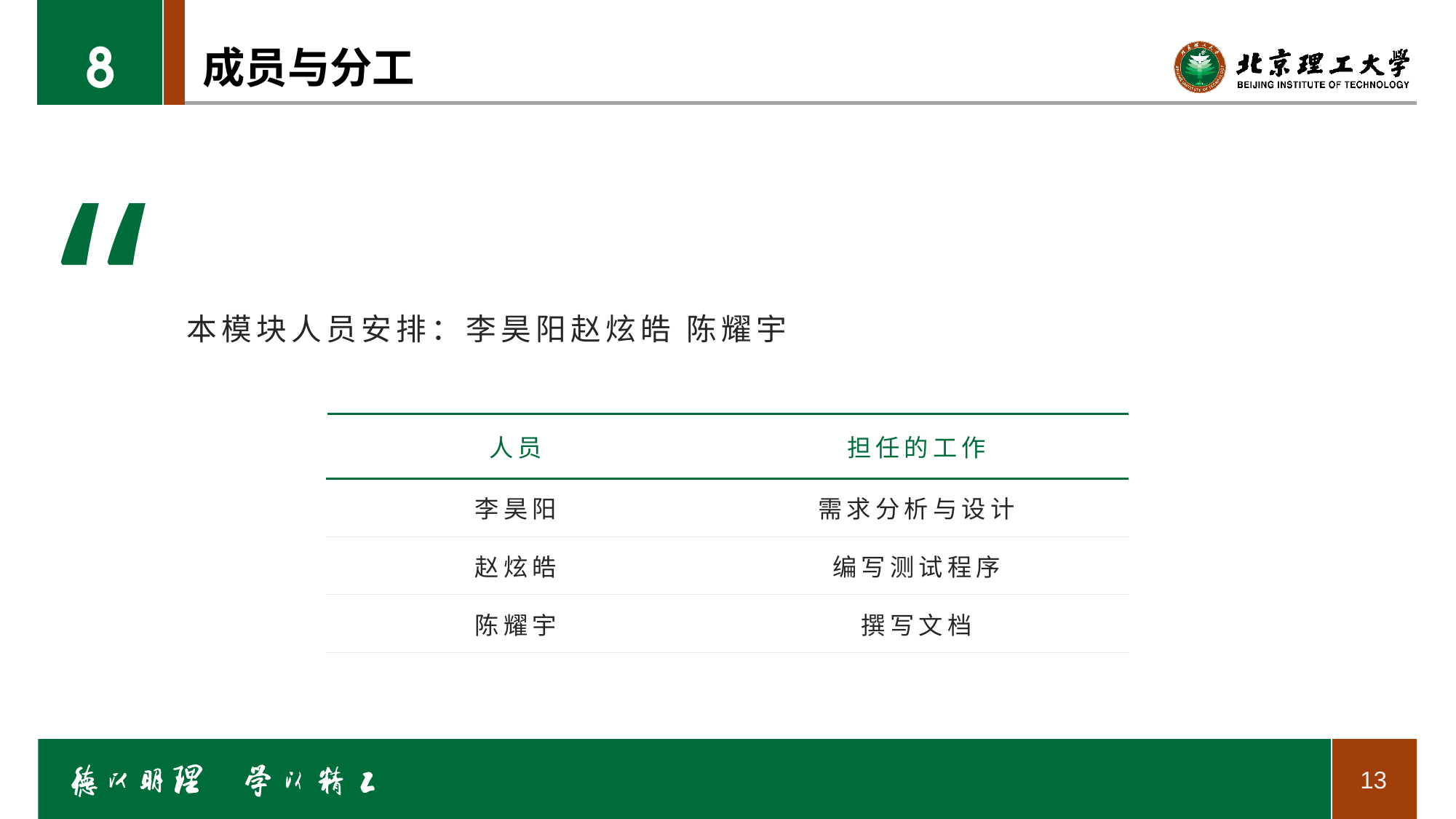

8
# 成员与分工
“

本模块人员安排：李昊阳赵炫皓 陈耀宇

| 人员 | 担任的工作 |
| --- | --- |
| 李昊阳 | 需求分析与设计 |
| 赵炫皓 | 编写测试程序 |
| 陈耀宇 | 撰写文档 |